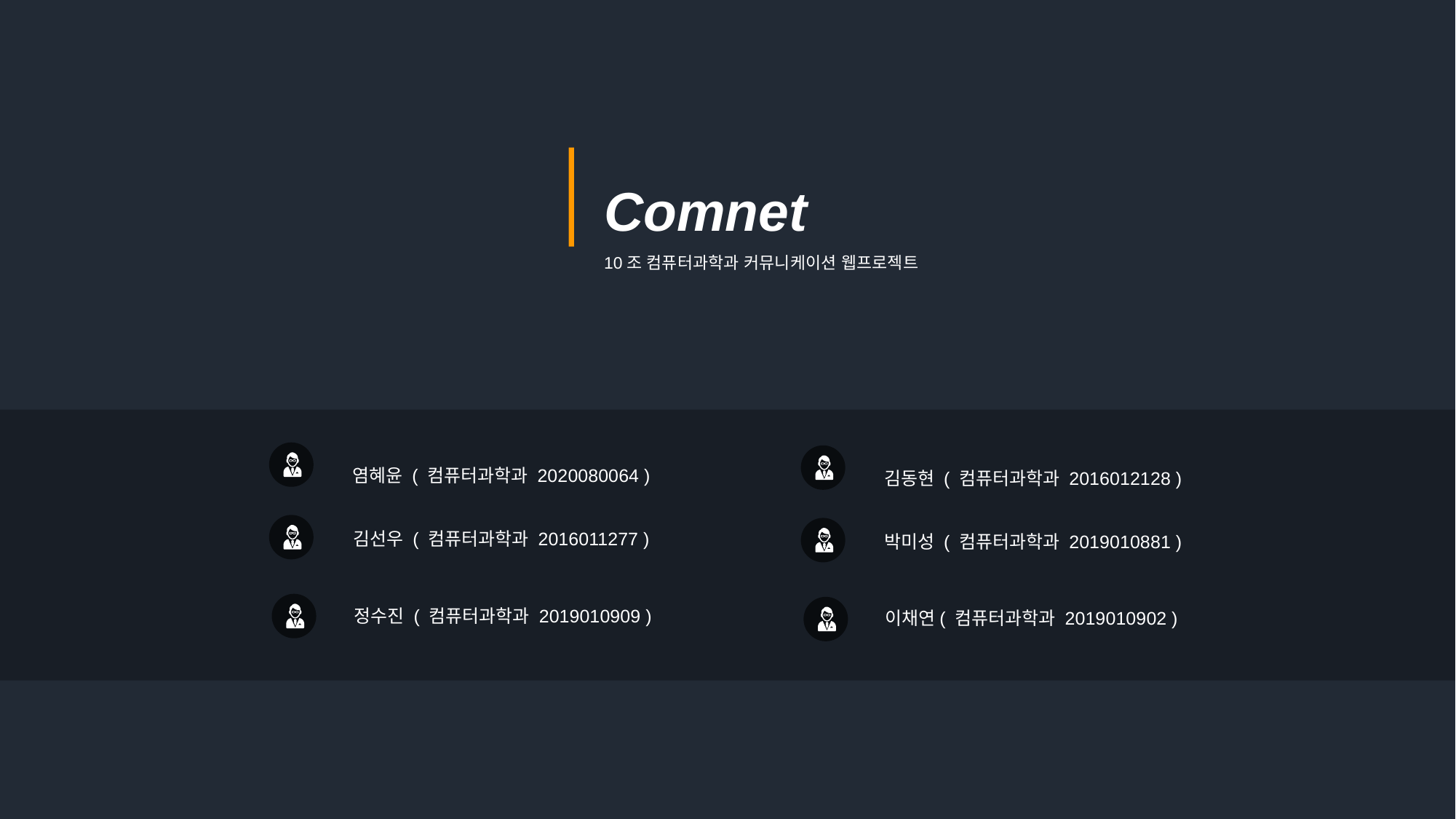

Comnet
10조 컴퓨터과학과 커뮤니케이션 웹프로젝트

염혜윤 ( 컴퓨터과학과 2020080064 )
김동현 ( 컴퓨터과학과 2016012128 )

김선우 ( 컴퓨터과학과 2016011277 )
박미성 ( 컴퓨터과학과 2019010881 )

정수진 ( 컴퓨터과학과 2019010909 )
이채연( 컴퓨터과학과 2019010902 )